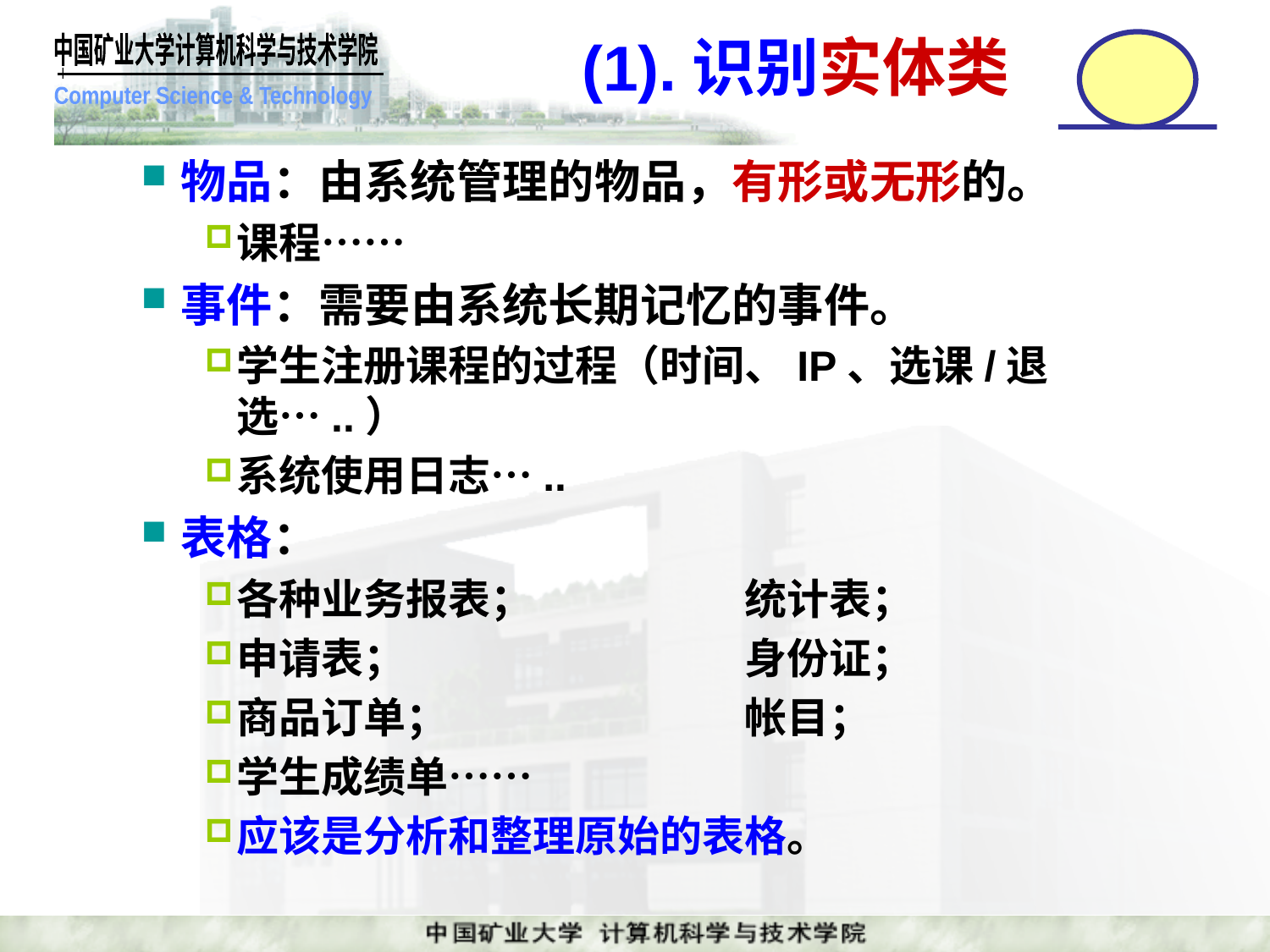

# (1).识别实体类

物品：由系统管理的物品，有形或无形的。
课程……
事件：需要由系统长期记忆的事件。
学生注册课程的过程（时间、IP、选课/退选…..）
系统使用日志…..
表格：
各种业务报表；		统计表；
申请表；			身份证；
商品订单；			帐目；
学生成绩单……
应该是分析和整理原始的表格。
147